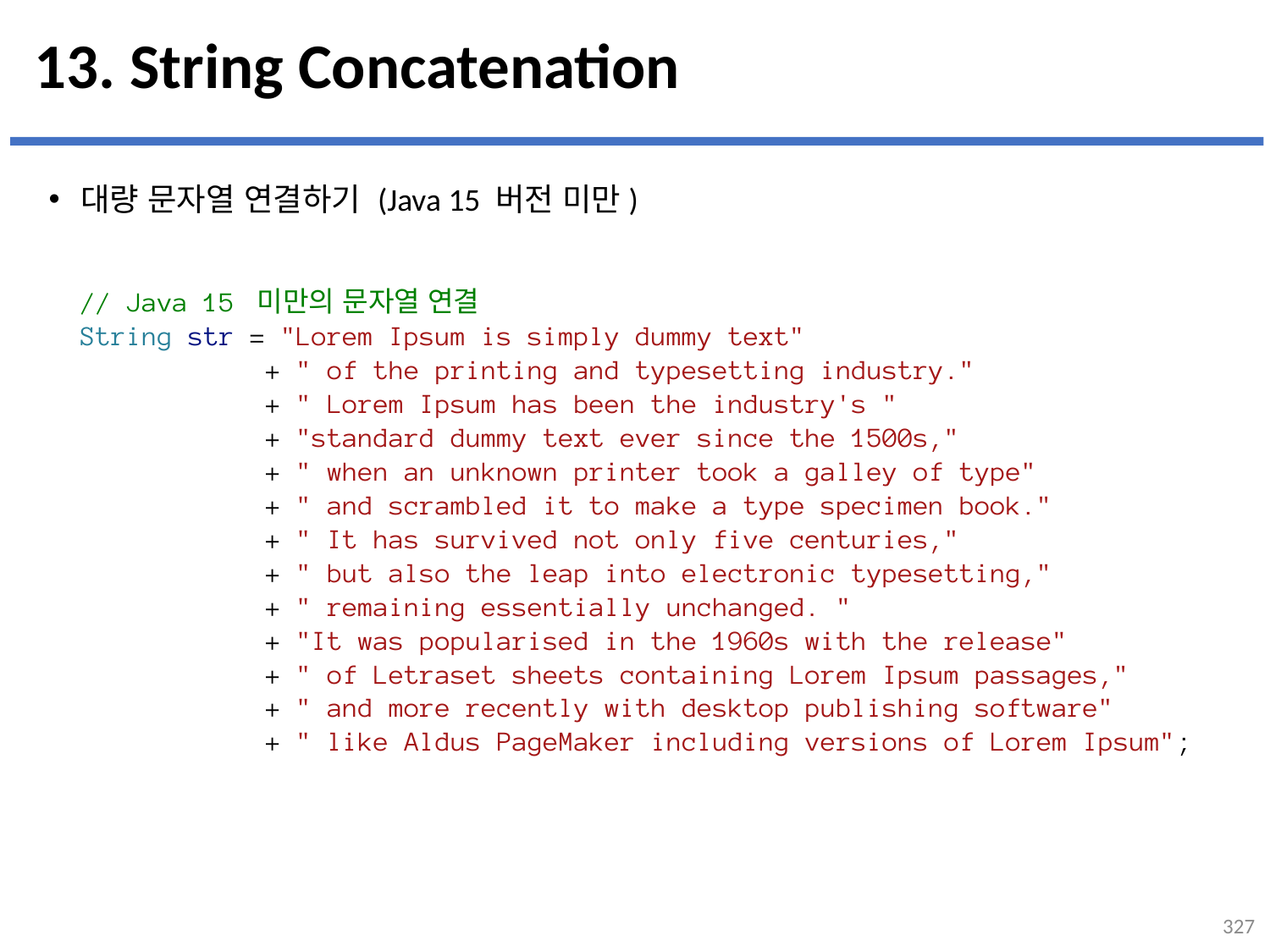

# 13. String Concatenation
대량 문자열 연결하기 (Java 15 버전 미만)
...

설명
// Java 15 미만의 문자열 연결
String str = "Lorem Ipsum is simply dummy text"
            + " of the printing and typesetting industry."
            + " Lorem Ipsum has been the industry's "
            + "standard dummy text ever since the 1500s,"
            + " when an unknown printer took a galley of type"
            + " and scrambled it to make a type specimen book."
            + " It has survived not only five centuries,"
            + " but also the leap into electronic typesetting,"
            + " remaining essentially unchanged. "
            + "It was popularised in the 1960s with the release"
            + " of Letraset sheets containing Lorem Ipsum passages,"
            + " and more recently with desktop publishing software"
            + " like Aldus PageMaker including versions of Lorem Ipsum";
327